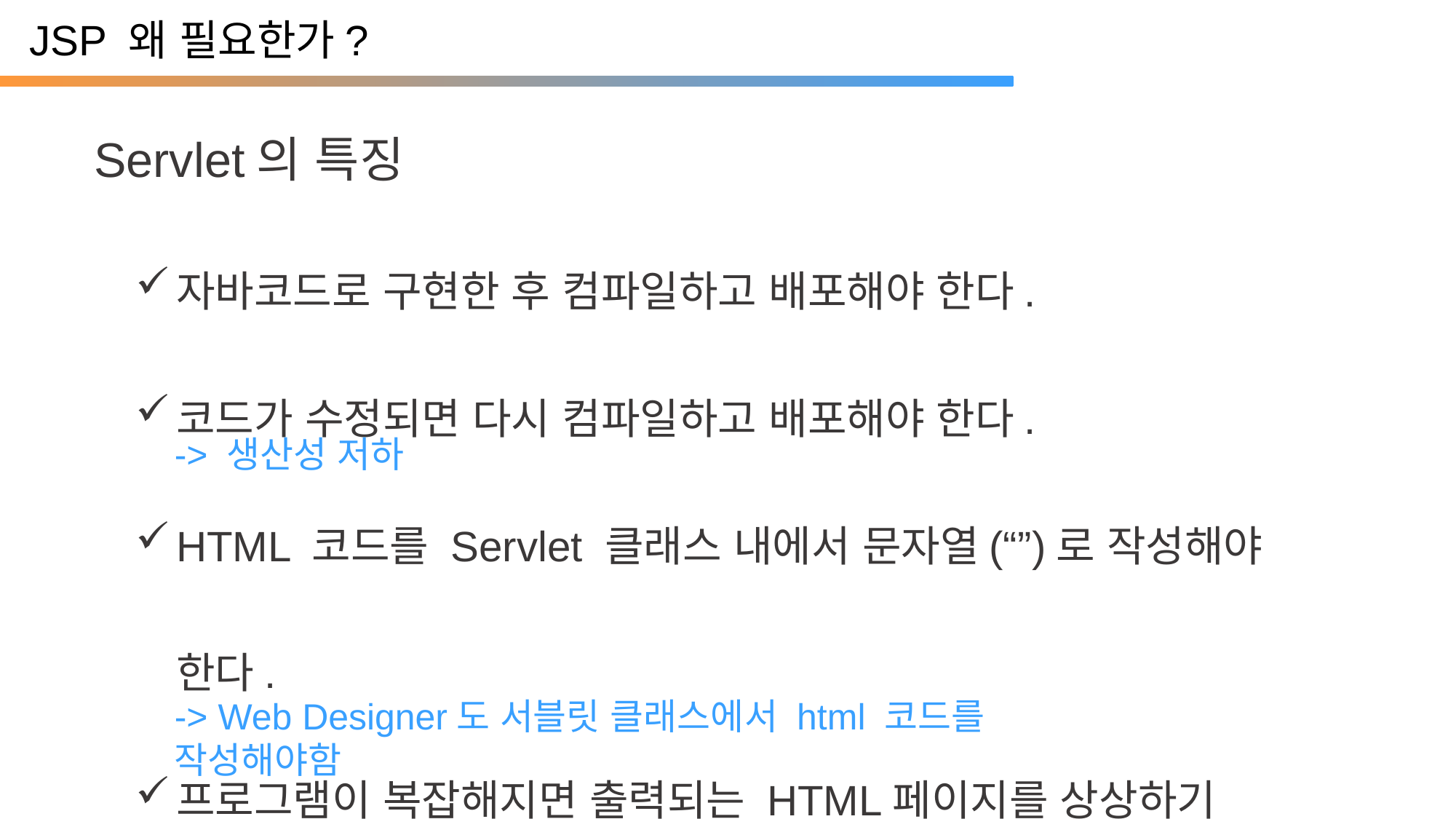

JSP 왜 필요한가?

Servlet의 특징
자바코드로 구현한 후 컴파일하고 배포해야 한다.
코드가 수정되면 다시 컴파일하고 배포해야 한다.
HTML 코드를 Servlet 클래스 내에서 문자열(“”)로 작성해야 한다.
프로그램이 복잡해지면 출력되는 HTML페이지를 상상하기 어렵다
-> 생산성 저하
-> Web Designer도 서블릿 클래스에서 html 코드를 작성해야함